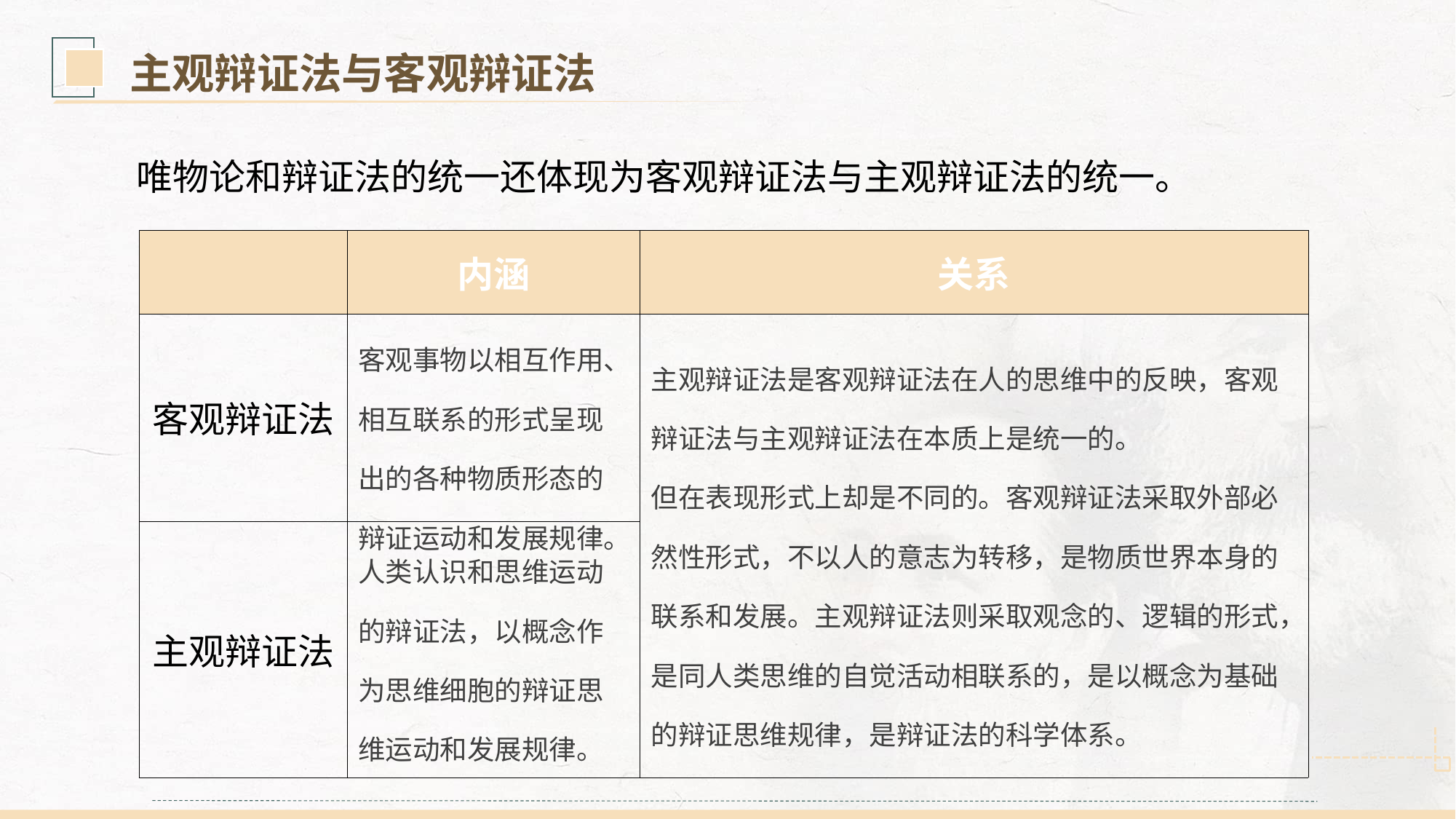

主观辩证法与客观辩证法

唯物论和辩证法的统一还体现为客观辩证法与主观辩证法的统一。
|  | 内涵 | 关系 |
| --- | --- | --- |
| 客观辩证法 | 客观事物以相互作用、相互联系的形式呈现出的各种物质形态的辩证运动和发展规律。 | 主观辩证法是客观辩证法在人的思维中的反映，客观辩证法与主观辩证法在本质上是统一的。 但在表现形式上却是不同的。客观辩证法采取外部必然性形式，不以人的意志为转移，是物质世界本身的联系和发展。主观辩证法则采取观念的、逻辑的形式，是同人类思维的自觉活动相联系的，是以概念为基础的辩证思维规律，是辩证法的科学体系。 |
| 主观辩证法 | 人类认识和思维运动的辩证法，以概念作为思维细胞的辩证思维运动和发展规律。 |  |